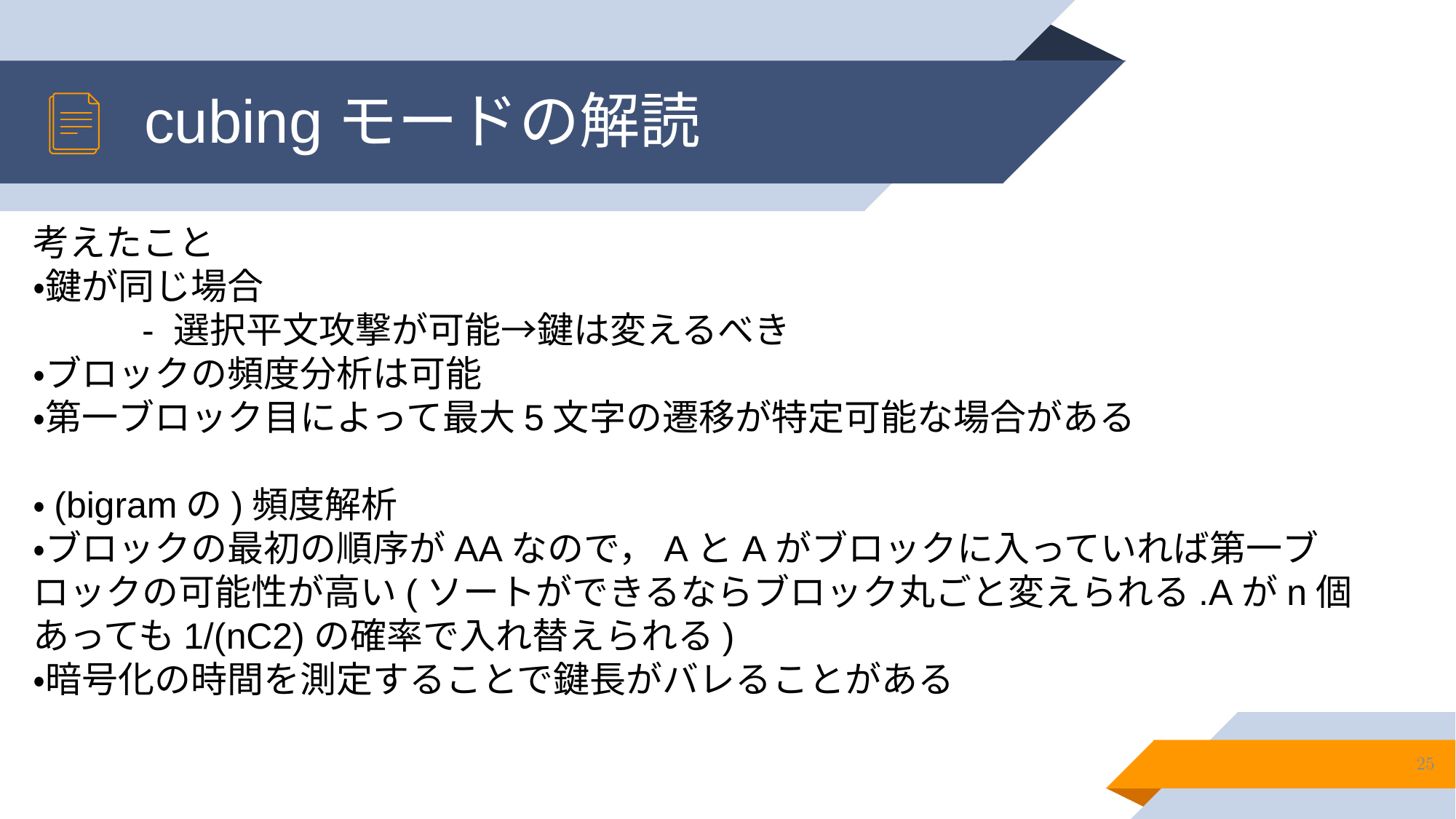

# cubingモードの解読

考えたこと
・鍵が同じ場合
	- 選択平文攻撃が可能→鍵は変えるべき
・ブロックの頻度分析は可能
・第一ブロック目によって最大5文字の遷移が特定可能な場合がある

・(bigramの)頻度解析
・ブロックの最初の順序がAAなので，AとAがブロックに入っていれば第一ブロックの可能性が高い(ソートができるならブロック丸ごと変えられる.Aがn個あっても1/(nC2)の確率で入れ替えられる)
・暗号化の時間を測定することで鍵長がバレることがある
25